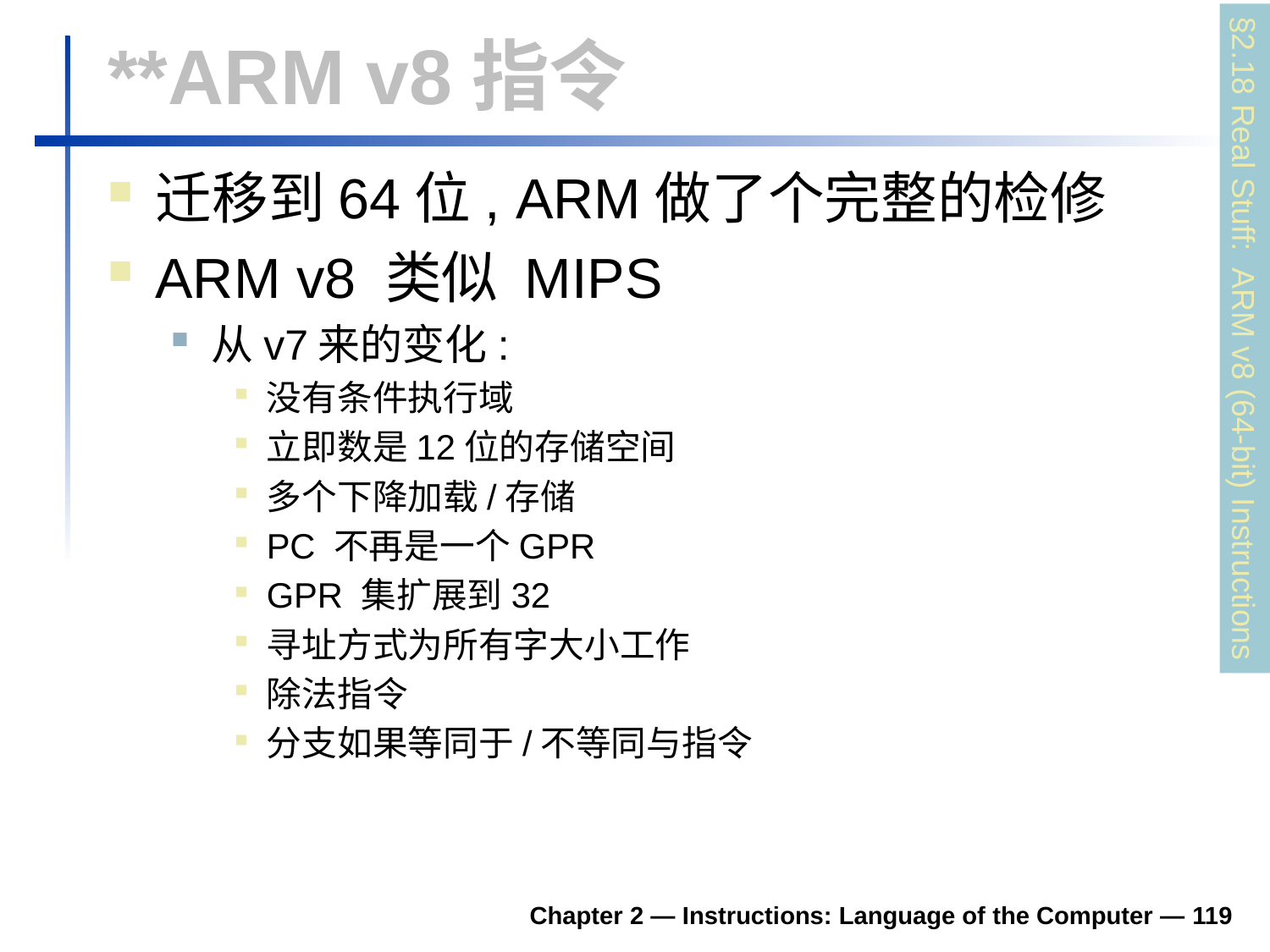

# **ARM v8指令
迁移到64位, ARM做了个完整的检修
ARM v8 类似 MIPS
从v7来的变化:
没有条件执行域
立即数是12位的存储空间
多个下降加载/存储
PC 不再是一个GPR
GPR 集扩展到32
寻址方式为所有字大小工作
除法指令
分支如果等同于/不等同与指令
§2.18 Real Stuff:  ARM v8 (64-bit) Instructions
Chapter 2 — Instructions: Language of the Computer — 119